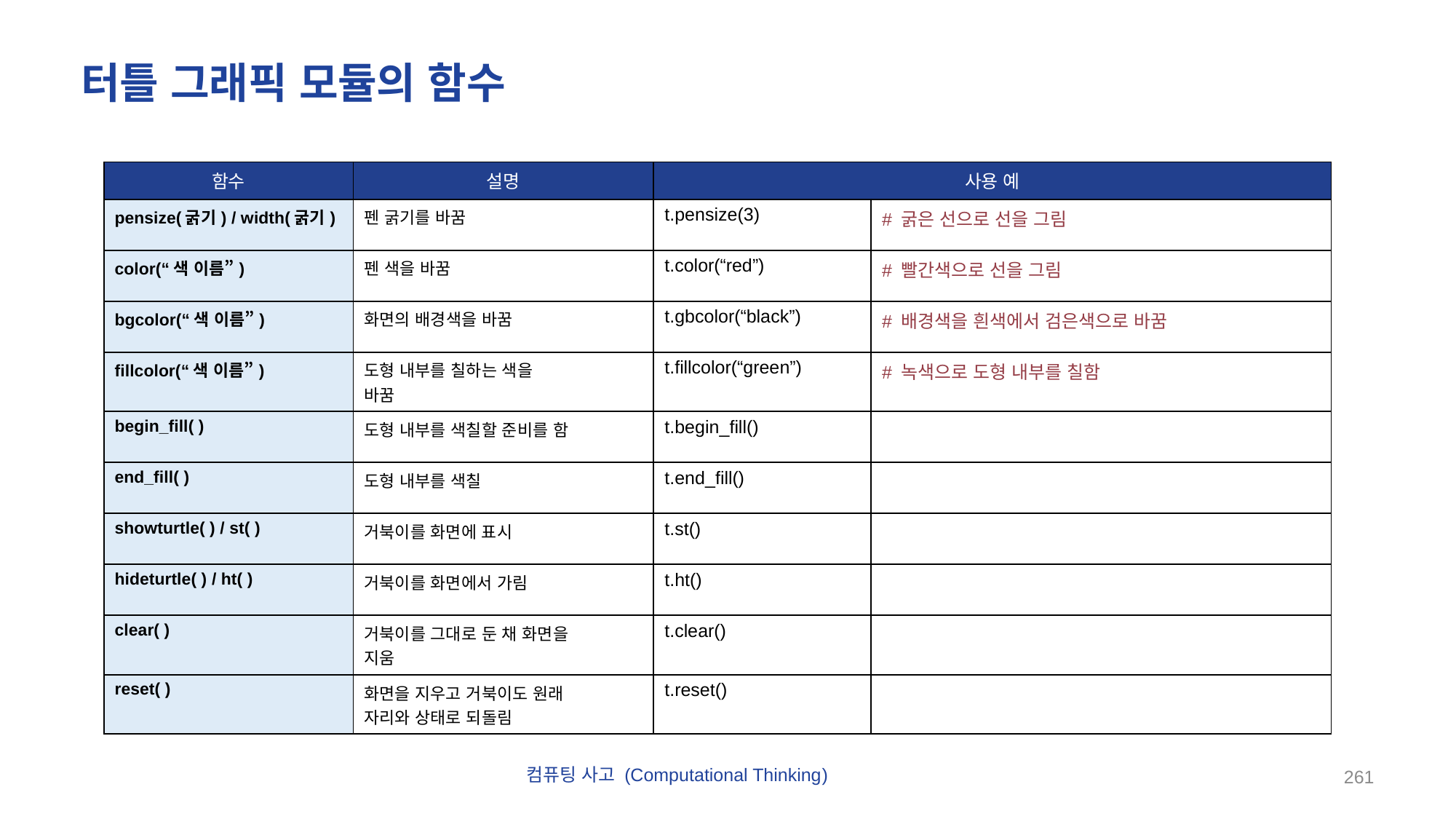

# 터틀 그래픽 모듈의 함수
| 함수 | 설명 | 사용 예 |  |
| --- | --- | --- | --- |
| pensize(굵기) / width(굵기) | 펜 굵기를 바꿈 | t.pensize(3) | # 굵은 선으로 선을 그림 |
| color(“색 이름”) | 펜 색을 바꿈 | t.color(“red”) | # 빨간색으로 선을 그림 |
| bgcolor(“색 이름”) | 화면의 배경색을 바꿈 | t.gbcolor(“black”) | # 배경색을 흰색에서 검은색으로 바꿈 |
| fillcolor(“색 이름”) | 도형 내부를 칠하는 색을 바꿈 | t.fillcolor(“green”) | # 녹색으로 도형 내부를 칠함 |
| begin\_fill( ) | 도형 내부를 색칠할 준비를 함 | t.begin\_fill() |  |
| end\_fill( ) | 도형 내부를 색칠 | t.end\_fill() |  |
| showturtle( ) / st( ) | 거북이를 화면에 표시 | t.st() |  |
| hideturtle( ) / ht( ) | 거북이를 화면에서 가림 | t.ht() |  |
| clear( ) | 거북이를 그대로 둔 채 화면을 지움 | t.clear() |  |
| reset( ) | 화면을 지우고 거북이도 원래 자리와 상태로 되돌림 | t.reset() |  |